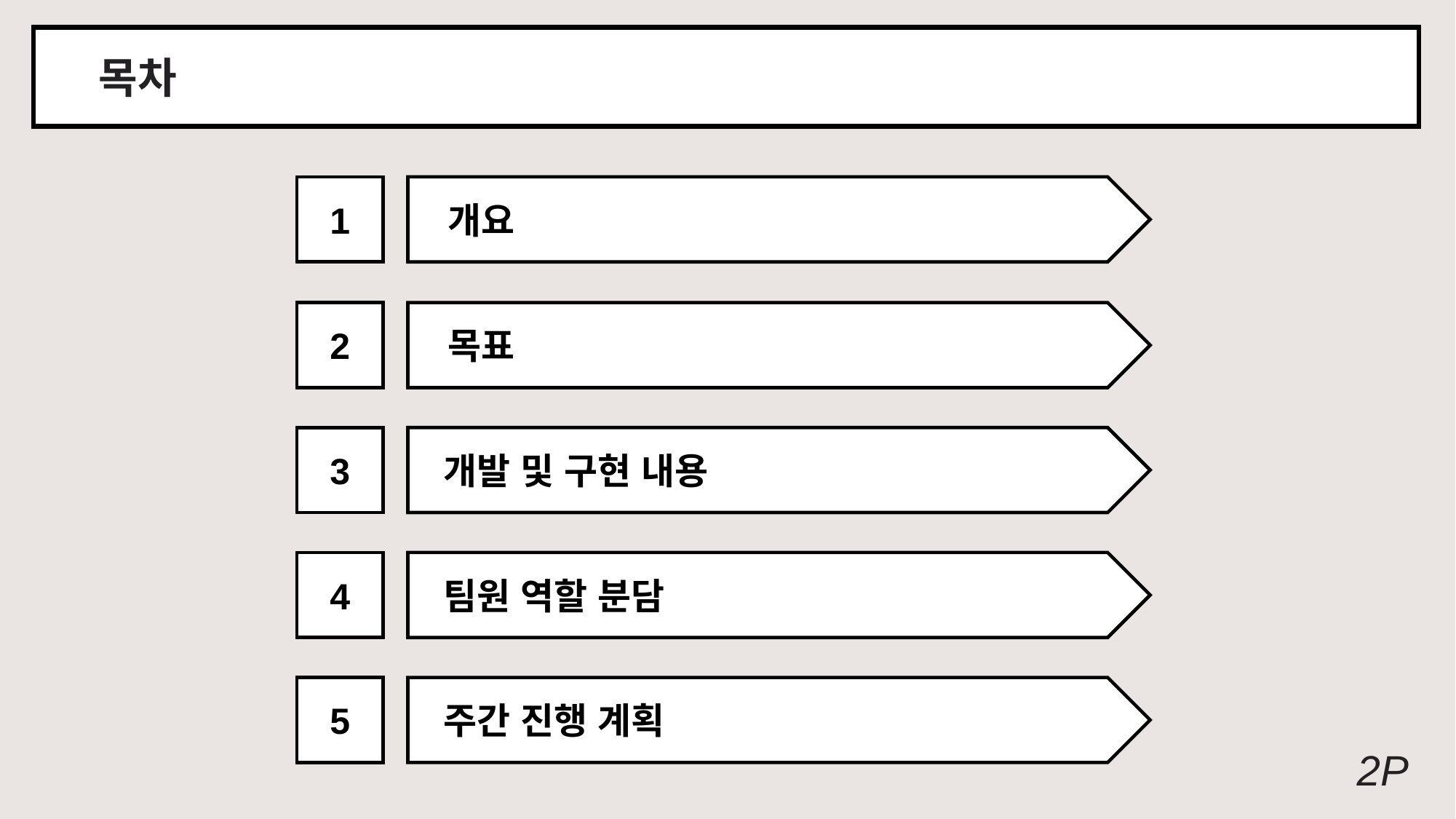

목차
1
  개요
2
  목표
3
  개발 및 구현 내용
4
  팀원 역할 분담
5
  주간 진행 계획
2P